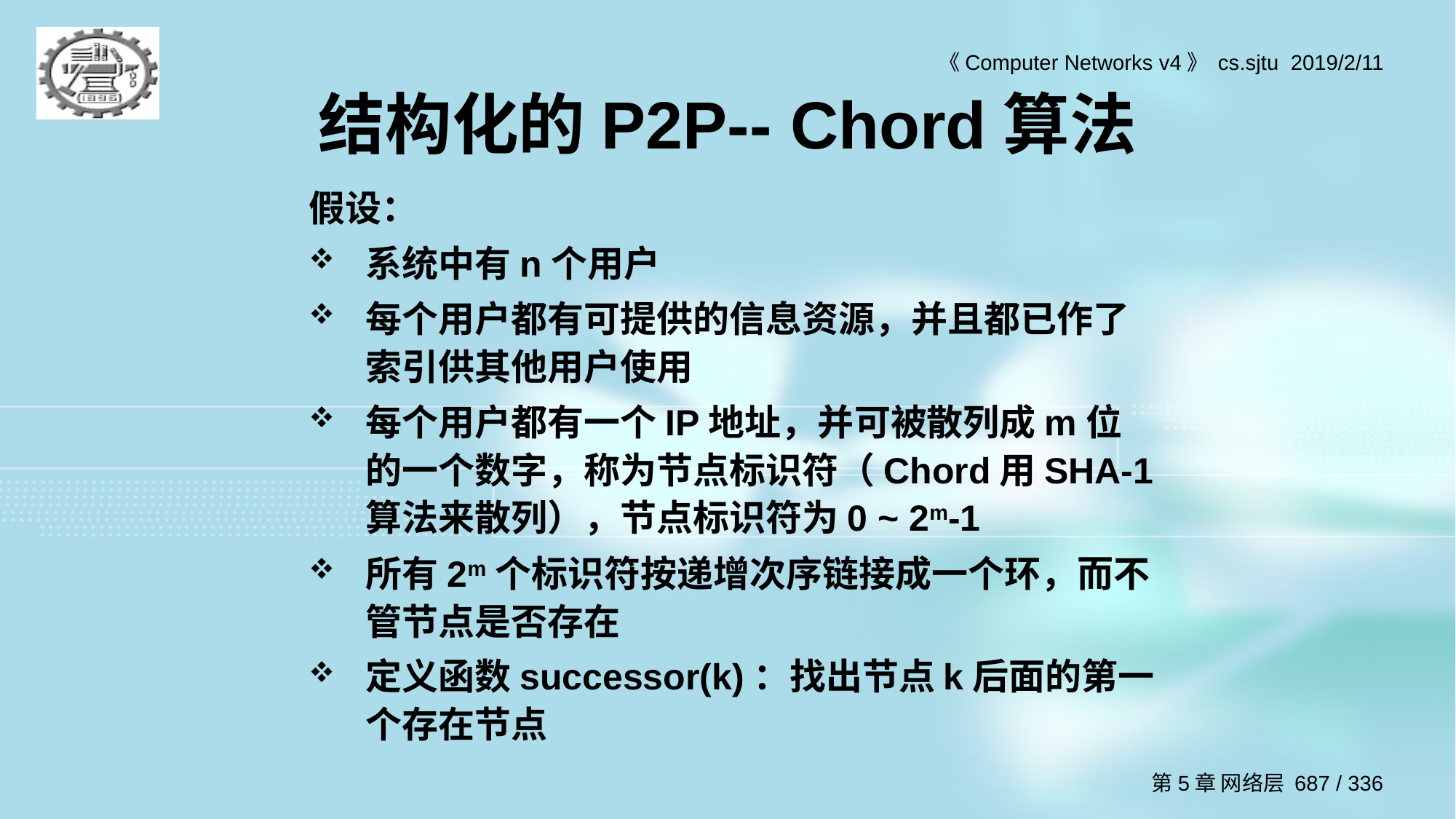

# 结构化的P2P-- Chord算法
假设：
系统中有n个用户
每个用户都有可提供的信息资源，并且都已作了索引供其他用户使用
每个用户都有一个IP地址，并可被散列成m位的一个数字，称为节点标识符（Chord用SHA-1算法来散列），节点标识符为0 ~ 2m-1
所有2m个标识符按递增次序链接成一个环，而不管节点是否存在
定义函数successor(k)：找出节点k后面的第一个存在节点